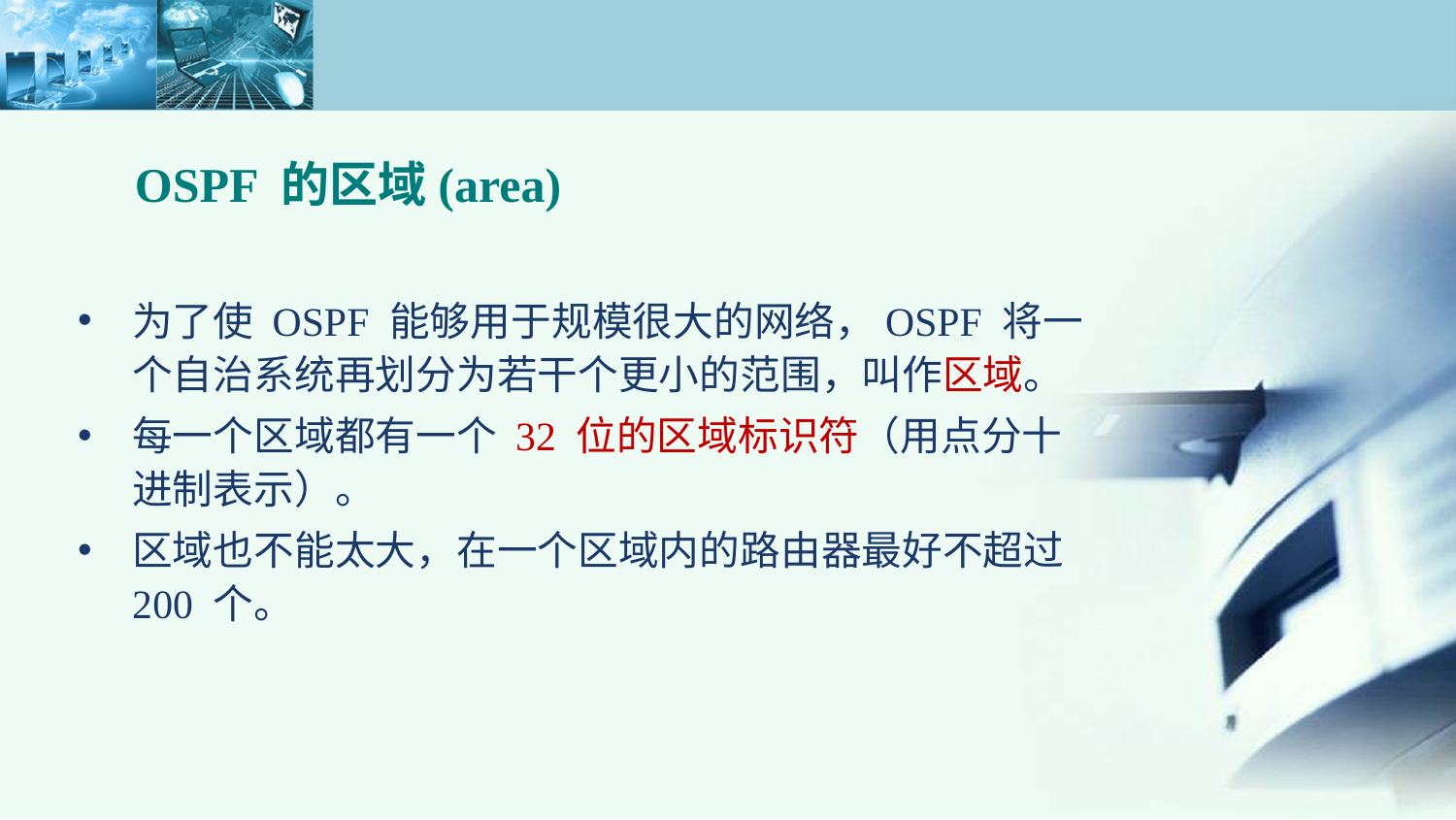

OSPF 的区域(area)
为了使 OSPF 能够用于规模很大的网络，OSPF 将一个自治系统再划分为若干个更小的范围，叫作区域。
每一个区域都有一个 32 位的区域标识符（用点分十进制表示）。
区域也不能太大，在一个区域内的路由器最好不超过 200 个。